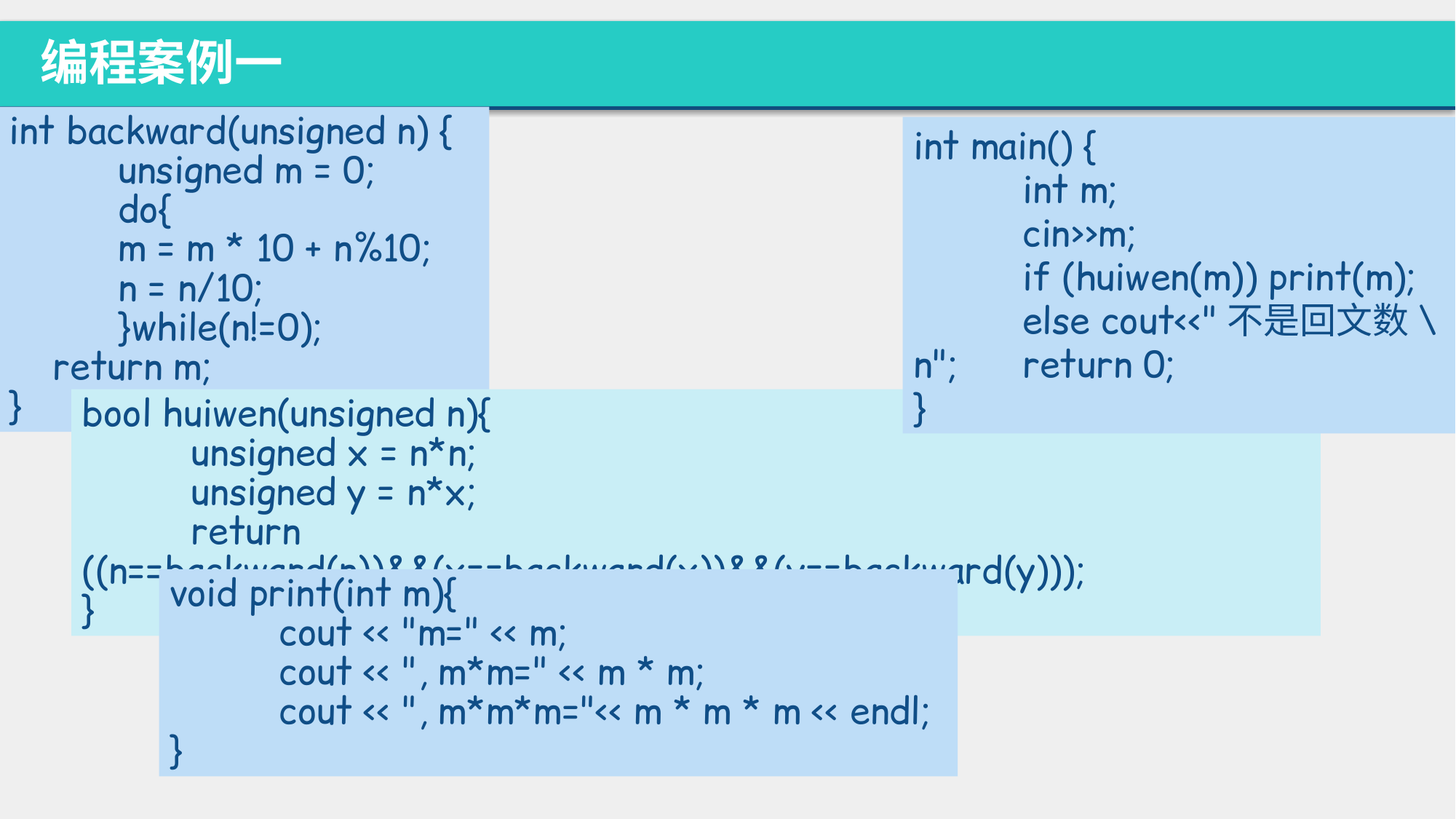

编程案例一
int backward(unsigned n) {
	unsigned m = 0;
	do{
	m = m * 10 + n%10;
	n = n/10;
	}while(n!=0);
    return m;
}
int main() {
	int m;
	cin>>m;
	if (huiwen(m)) print(m);
	else cout<<"不是回文数\n"; 	return 0;
}
bool huiwen(unsigned n){
	unsigned x = n*n;
	unsigned y = n*x;
	return ((n==backward(n))&&(x==backward(x))&&(y==backward(y)));
}
void print(int m){
	cout << "m=" << m;
	cout << ", m*m=" << m * m;
	cout << ", m*m*m="<< m * m * m << endl;
}